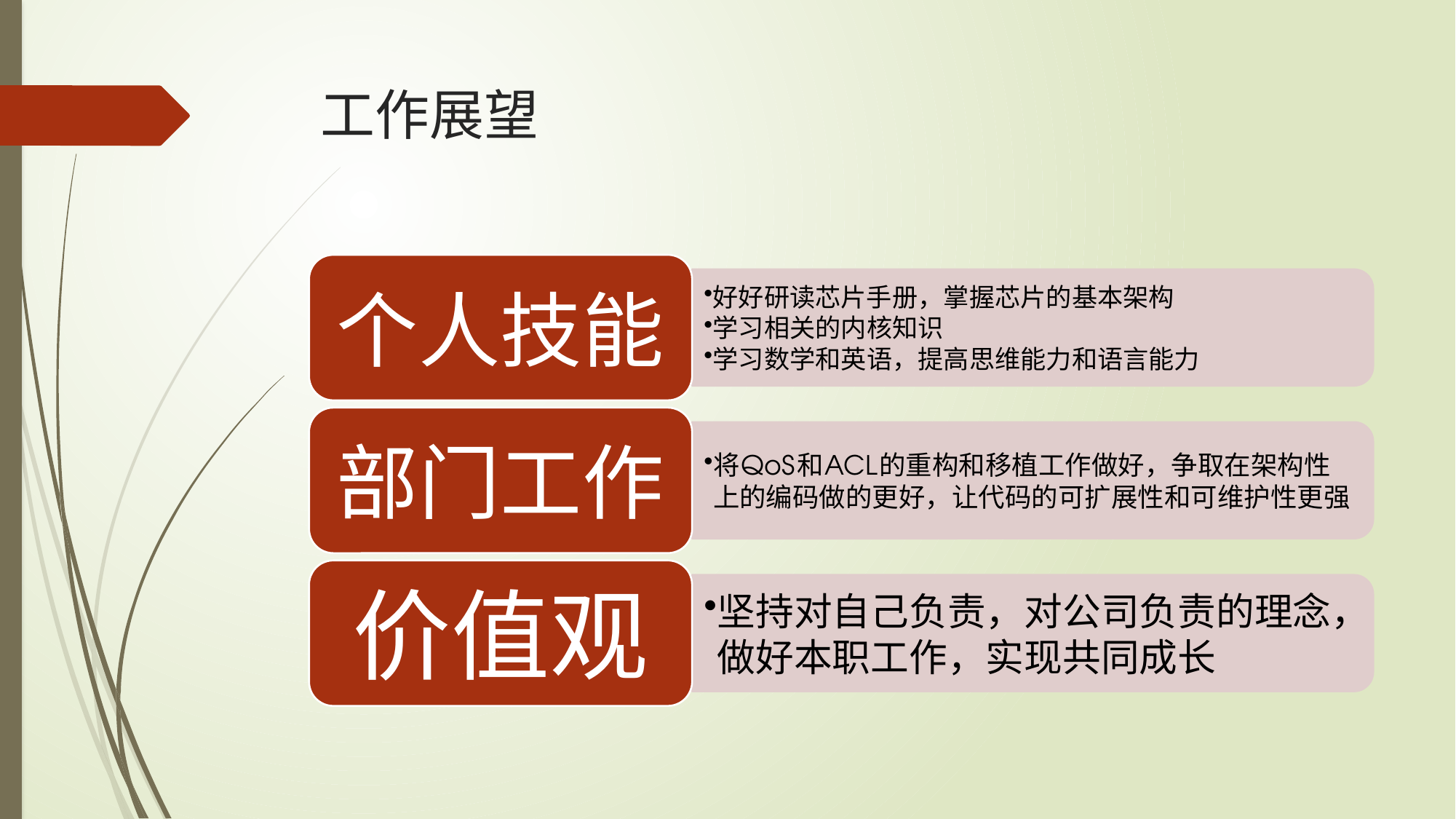

# 工作展望
个人技能
好好研读芯片手册，掌握芯片的基本架构
学习相关的内核知识
部门工作
将QoS和ACL的重构和移植工作做好，争取在架构性上的编码做的更好，让代码的可扩展性和可维护性更强
价值观
坚持对自己负责，对公司负责的理念，做好本职工作，实现共同成长
学习数学和英语，提高思维能力和语言能力